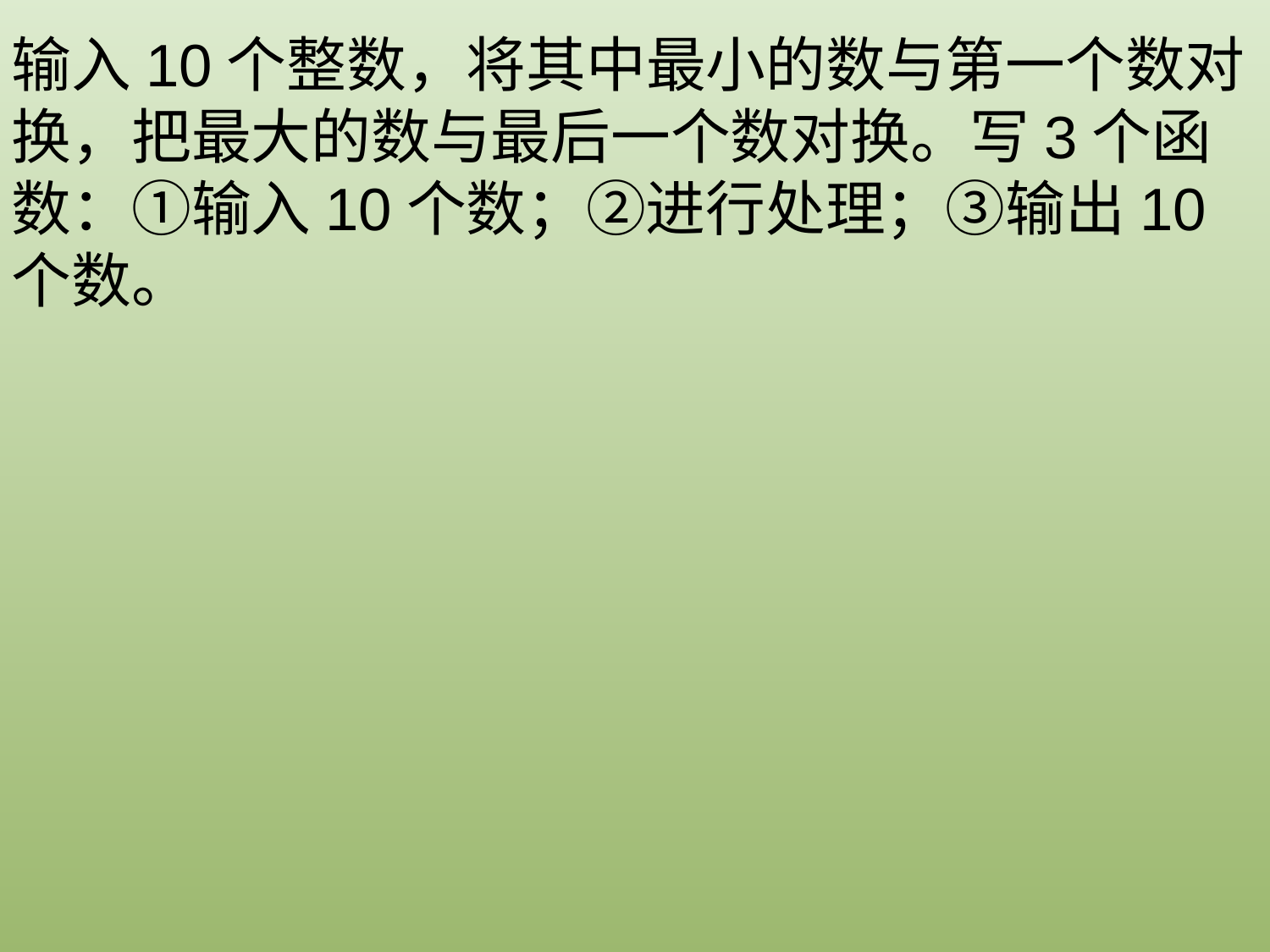

输入10个整数，将其中最小的数与第一个数对换，把最大的数与最后一个数对换。写3个函数：①输入10个数；②进行处理；③输出10个数。
451